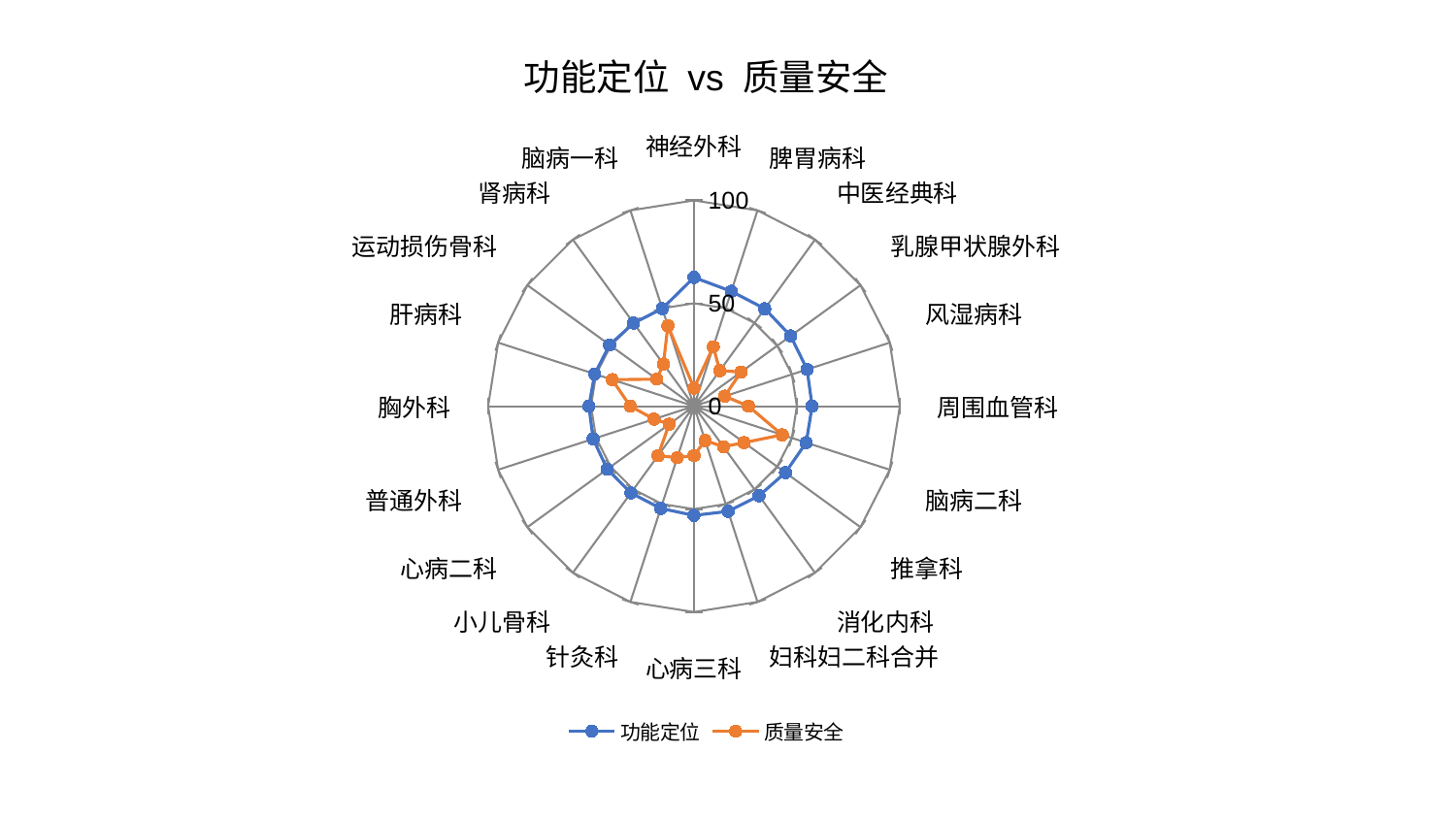

### Chart: 功能定位 vs 质量安全

| Category | 功能定位 | 质量安全 |
|---|---|---|
| 神经外科 | 62.57772276489708 | 8.778719882335299 |
| 脾胃病科 | 58.69327096920498 | 30.371393576466595 |
| 中医经典科 | 58.5491508519914 | 21.37184165543753 |
| 乳腺甲状腺外科 | 58.070266326079356 | 28.258935553608488 |
| 风湿病科 | 57.80582453212272 | 15.715262289985821 |
| 周围血管科 | 57.40592002883682 | 26.475806502247956 |
| 脑病二科 | 57.31710333600228 | 45.10355414565082 |
| 推拿科 | 54.935149137119154 | 30.090849241472217 |
| 消化内科 | 53.79911322119948 | 24.371889812578576 |
| 妇科妇二科合并 | 53.72511820656986 | 17.52311763695419 |
| 心病三科 | 53.063547047839684 | 23.993323638469395 |
| 针灸科 | 52.23736276695188 | 26.30852844703669 |
| 小儿骨科 | 52.11736903645792 | 29.750695413097834 |
| 心病二科 | 52.07191807789394 | 14.888242446024572 |
| 普通外科 | 51.49429289281524 | 20.401377940255692 |
| 胸外科 | 51.05108534980831 | 30.94091411020525 |
| 肝病科 | 50.69287380432345 | 41.788952491124725 |
| 运动损伤骨科 | 50.66095428409486 | 22.3411008192837 |
| 肾病科 | 49.91162975060748 | 25.291361429931726 |
| 脑病一科 | 49.83935105458419 | 41.076330598537574 |
34